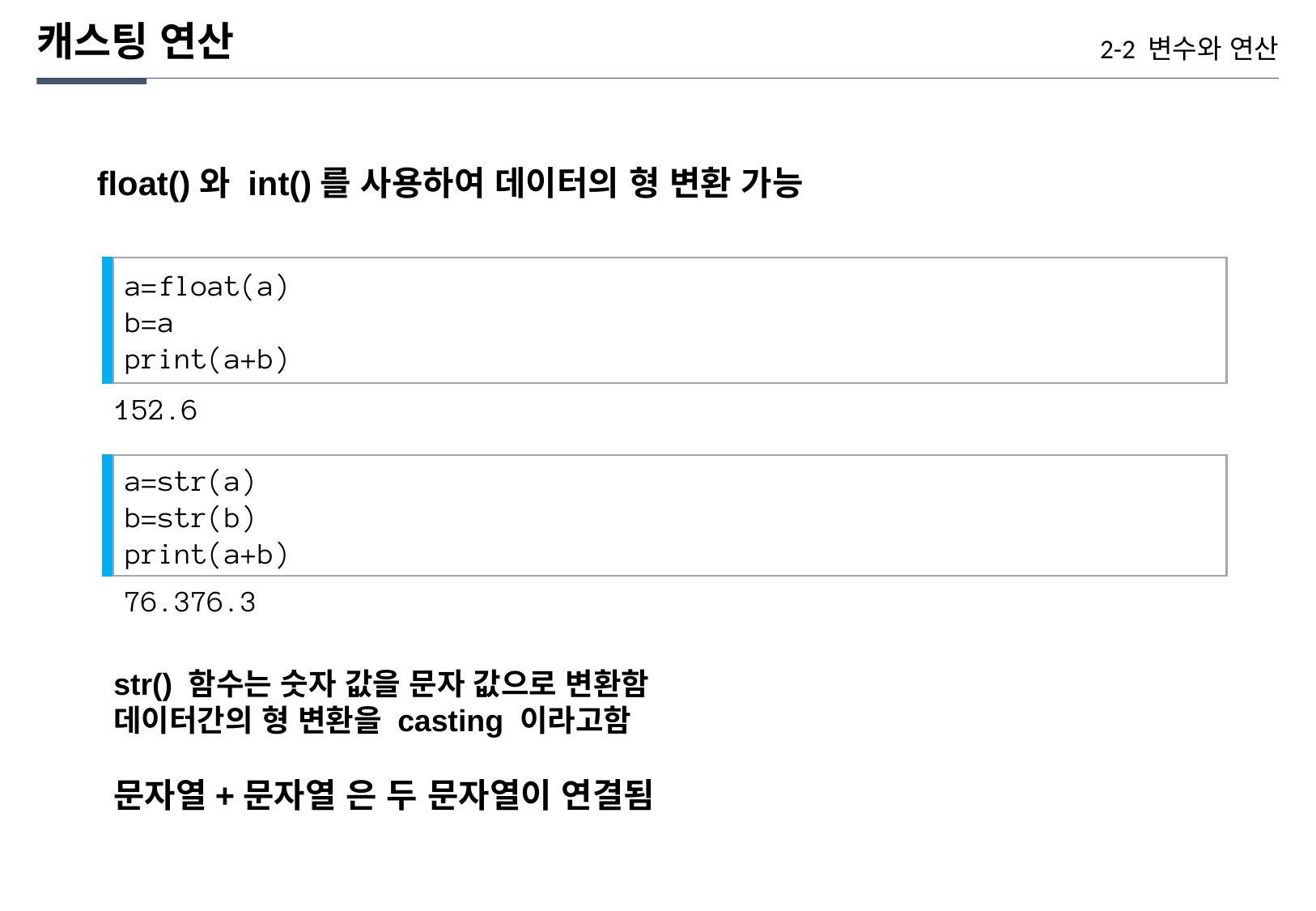

캐스팅 연산
2-2 변수와 연산
float()와 int()를 사용하여 데이터의 형 변환 가능

a=float(a)
b=a
print(a+b)
152.6

a=str(a)
b=str(b)
print(a+b)
76.376.3
str() 함수는 숫자 값을 문자 값으로 변환함
데이터간의 형 변환을 casting 이라고함

문자열+문자열 은 두 문자열이 연결됨